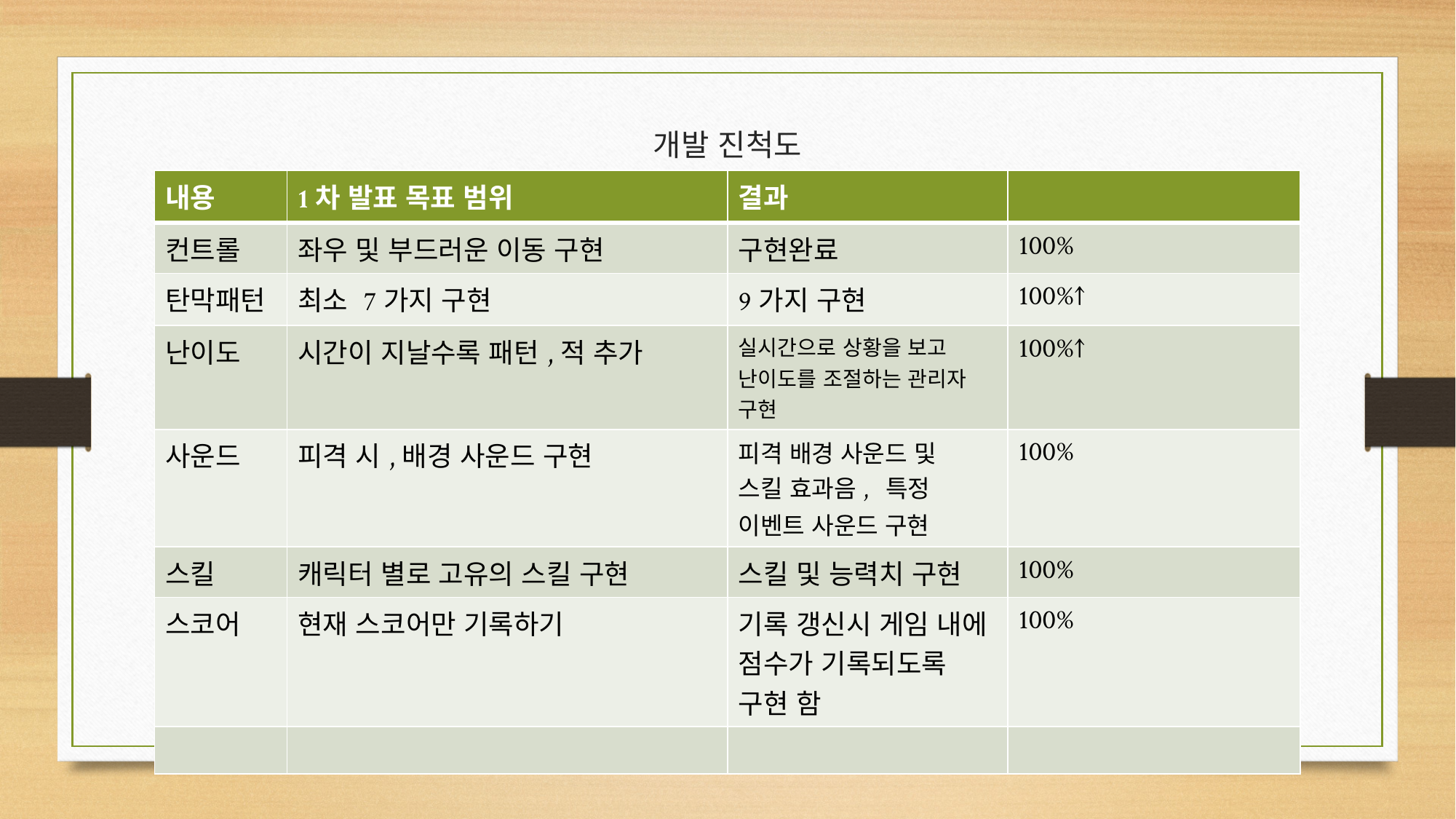

# 개발 진척도
| 내용 | 1차 발표 목표 범위 | 결과 |  |
| --- | --- | --- | --- |
| 컨트롤 | 좌우 및 부드러운 이동 구현 | 구현완료 | 100% |
| 탄막패턴 | 최소 7가지 구현 | 9가지 구현 | 100%↑ |
| 난이도 | 시간이 지날수록 패턴,적 추가 | 실시간으로 상황을 보고 난이도를 조절하는 관리자 구현 | 100%↑ |
| 사운드 | 피격 시,배경 사운드 구현 | 피격 배경 사운드 및 스킬 효과음, 특정 이벤트 사운드 구현 | 100% |
| 스킬 | 캐릭터 별로 고유의 스킬 구현 | 스킬 및 능력치 구현 | 100% |
| 스코어 | 현재 스코어만 기록하기 | 기록 갱신시 게임 내에 점수가 기록되도록 구현 함 | 100% |
|  |  |  |  |